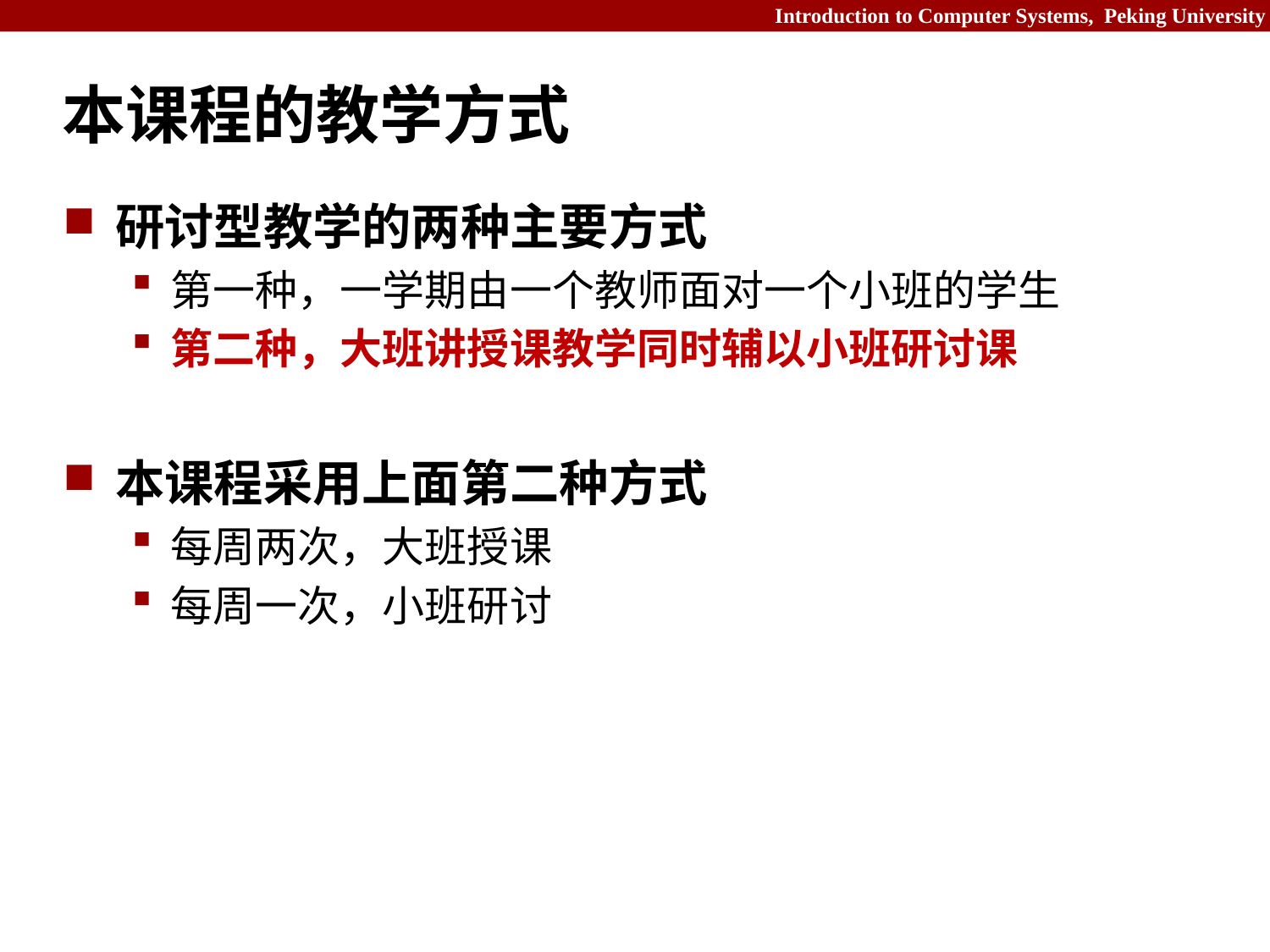

# 本课程的教学方式
研讨型教学的两种主要方式
第一种，一学期由一个教师面对一个小班的学生
第二种，大班讲授课教学同时辅以小班研讨课

本课程采用上面第二种方式
每周两次，大班授课
每周一次，小班研讨